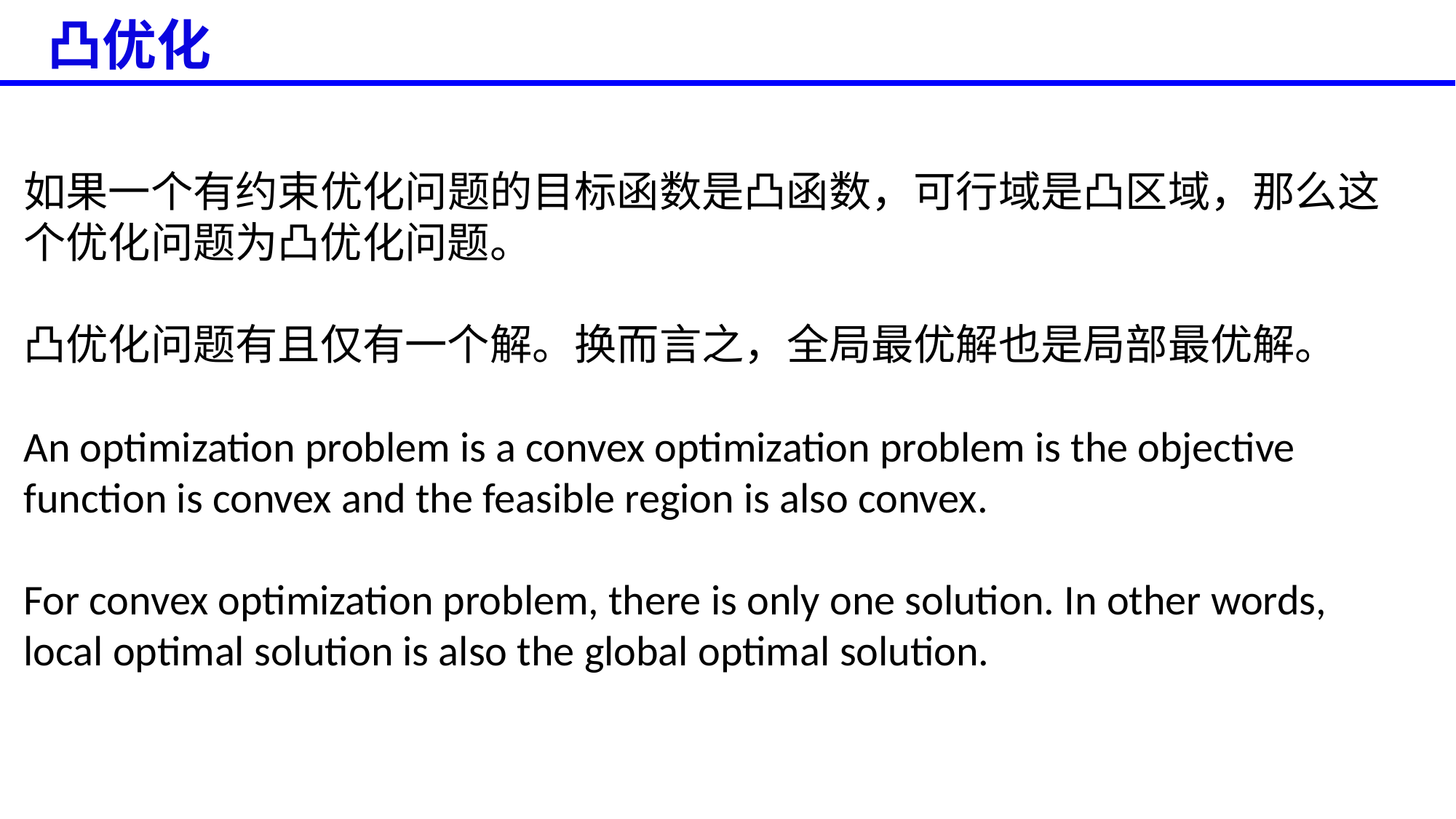

凸优化
如果一个有约束优化问题的目标函数是凸函数，可行域是凸区域，那么这个优化问题为凸优化问题。

凸优化问题有且仅有一个解。换而言之，全局最优解也是局部最优解。

An optimization problem is a convex optimization problem is the objective function is convex and the feasible region is also convex.

For convex optimization problem, there is only one solution. In other words, local optimal solution is also the global optimal solution.